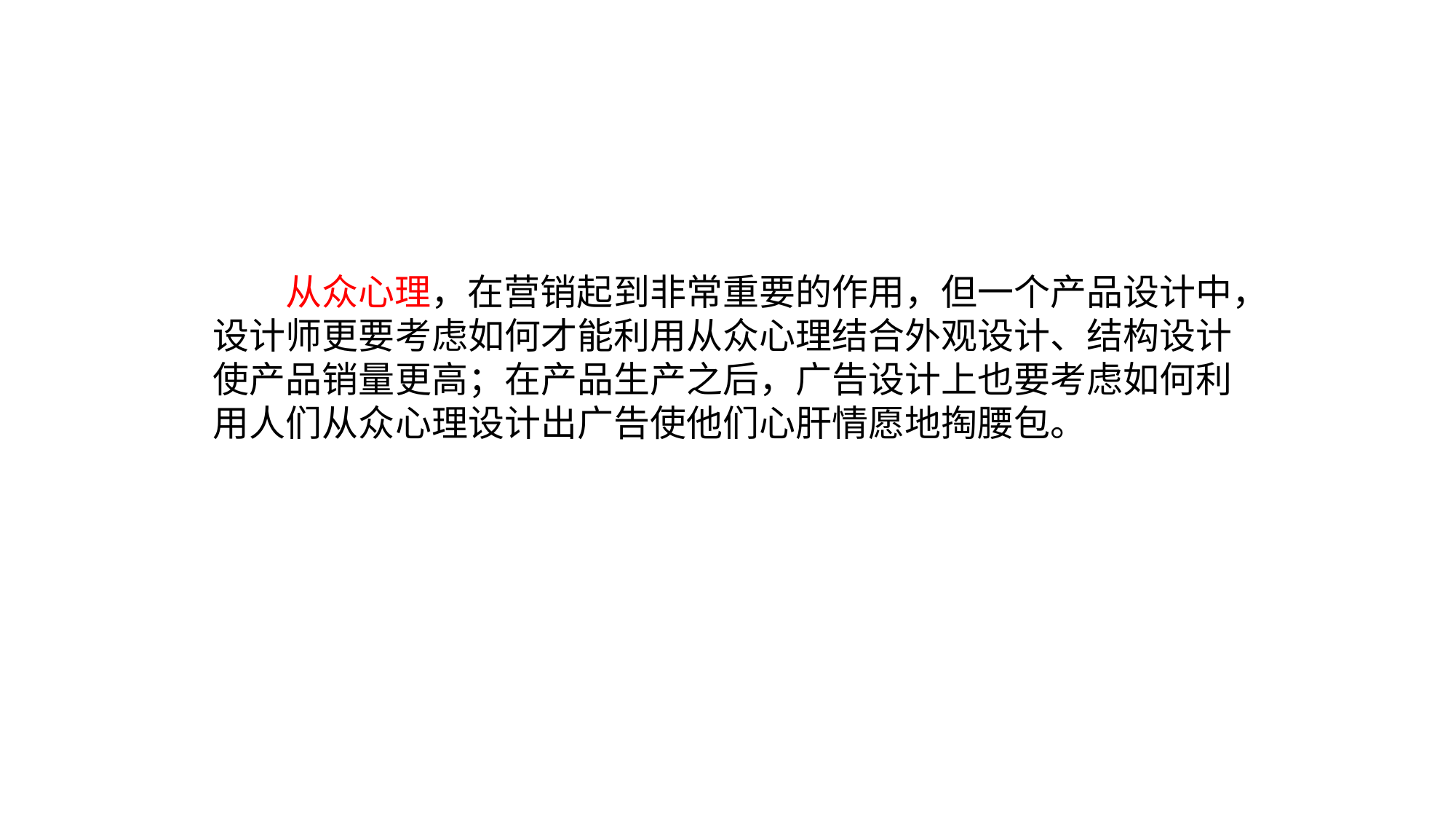

多少从众心理，在营销起到非常重要的作用，但一个产品设计中，设计师更要考虑如何才能利用从众心理结合外观设计、结构设计使产品销量更高；在产品生产之后，广告设计上也要考虑如何利用人们从众心理设计出广告使他们心肝情愿地掏腰包。